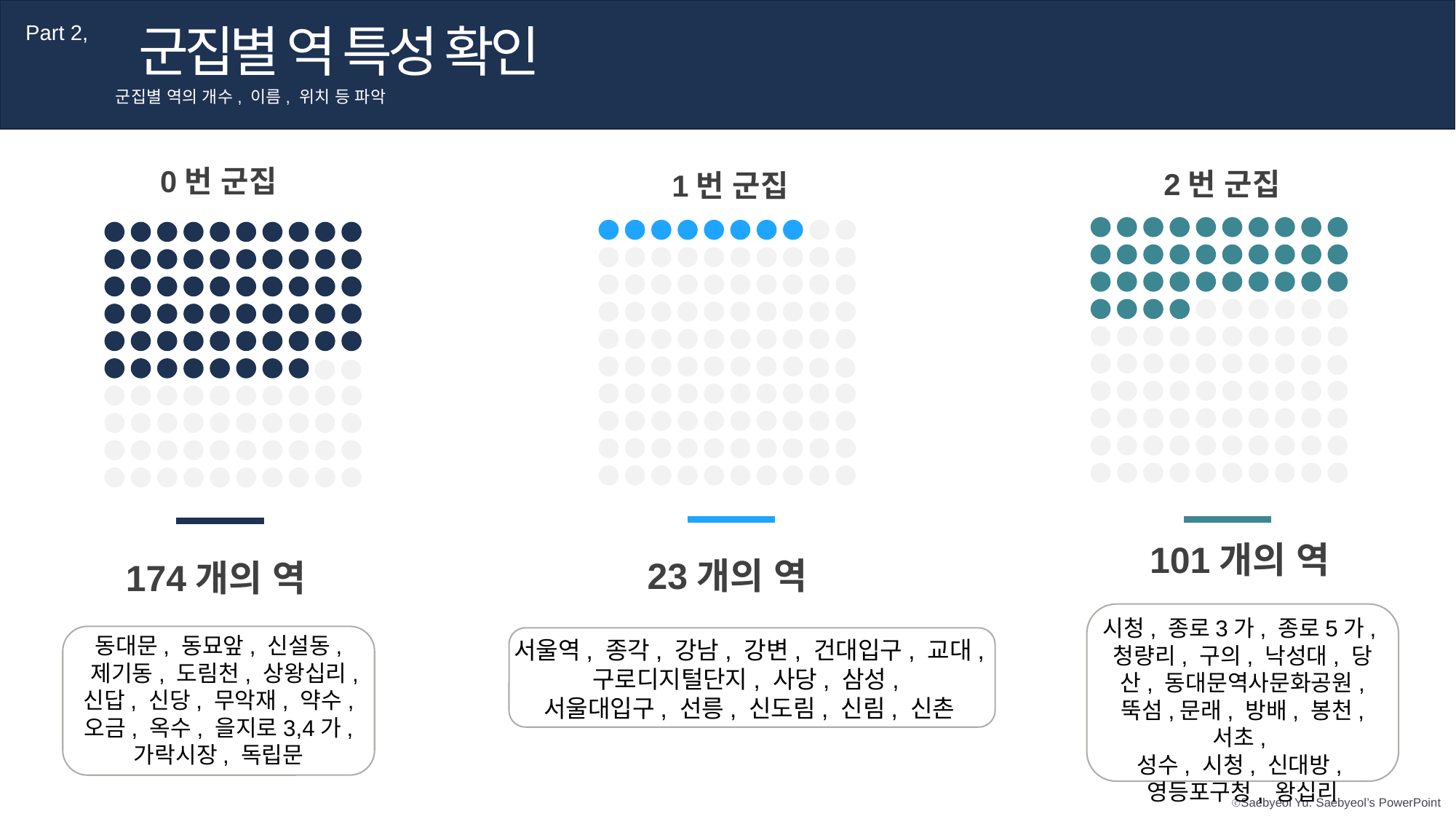

군집별 역 특성 확인
Part 2,
군집별 역의 개수, 이름, 위치 등 파악
0번 군집
2번 군집
1번 군집

101개의 역
23개의 역
174개의 역

시청, 종로3가, 종로5가,
청량리, 구의, 낙성대, 당산, 동대문역사문화공원, 뚝섬,문래, 방배, 봉천, 서초,
성수, 시청, 신대방,
영등포구청, 왕십리

동대문, 동묘앞, 신설동,
 제기동, 도림천, 상왕십리, 신답, 신당, 무악재, 약수, 오금, 옥수, 을지로3,4가,
가락시장, 독립문

서울역, 종각, 강남, 강변, 건대입구, 교대,
구로디지털단지, 사당, 삼성,
서울대입구, 선릉, 신도림, 신림, 신촌